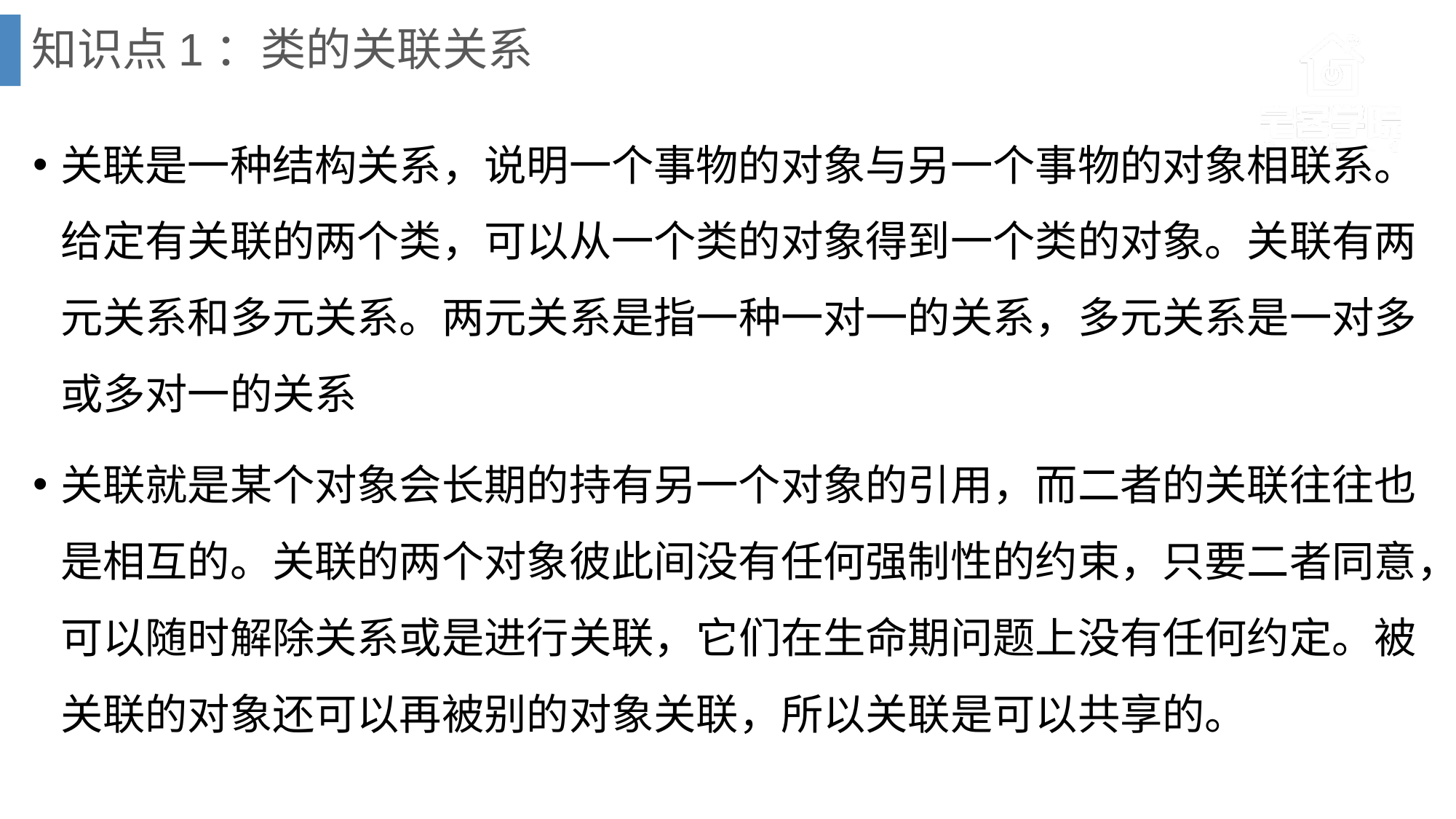

# 知识点1：类的关联关系
关联是一种结构关系，说明一个事物的对象与另一个事物的对象相联系。给定有关联的两个类，可以从一个类的对象得到一个类的对象。关联有两元关系和多元关系。两元关系是指一种一对一的关系，多元关系是一对多或多对一的关系
关联就是某个对象会长期的持有另一个对象的引用，而二者的关联往往也是相互的。关联的两个对象彼此间没有任何强制性的约束，只要二者同意，可以随时解除关系或是进行关联，它们在生命期问题上没有任何约定。被关联的对象还可以再被别的对象关联，所以关联是可以共享的。